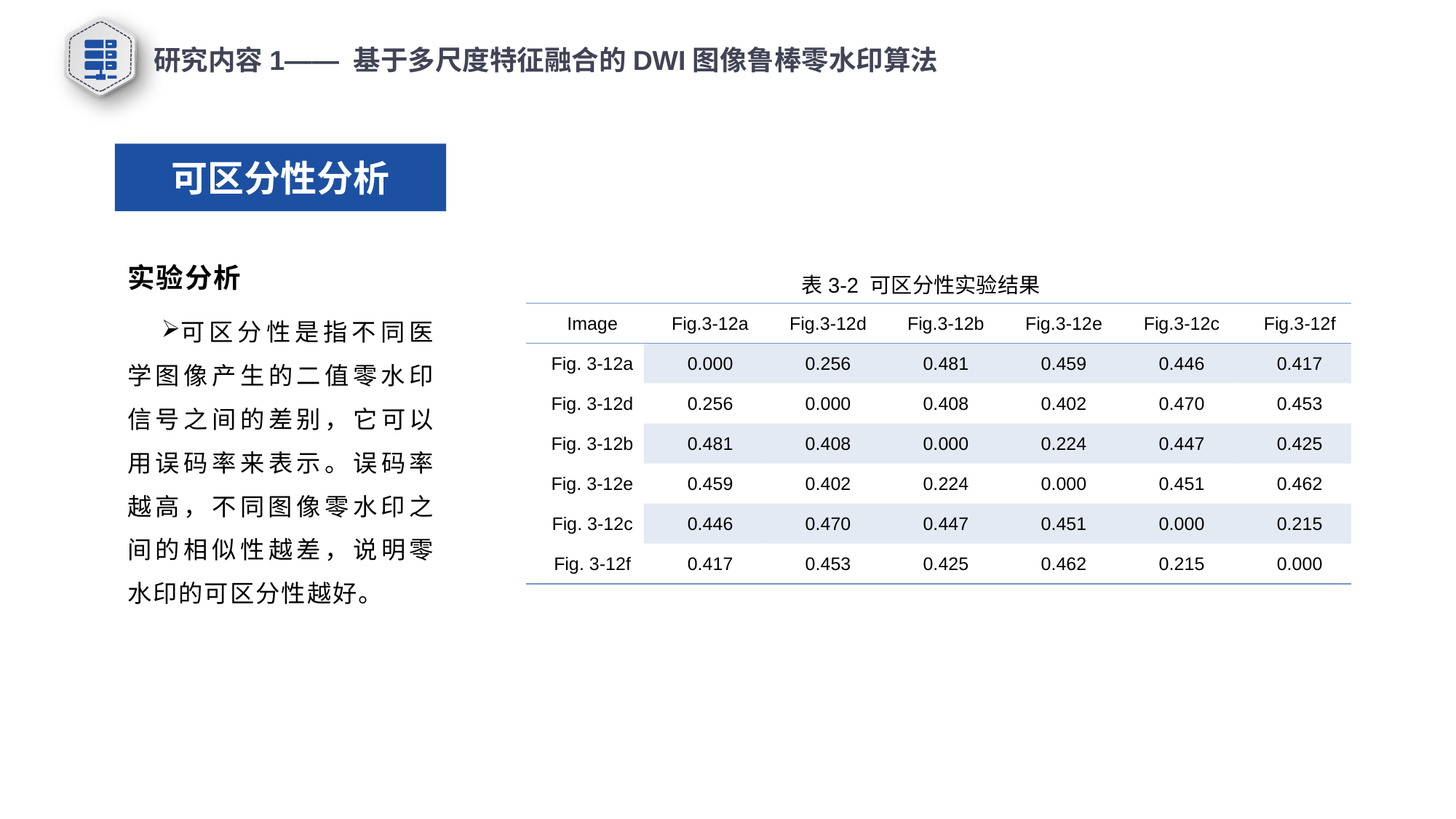

研究内容1—— 基于多尺度特征融合的DWI图像鲁棒零水印算法

可区分性分析
实验分析
可区分性是指不同医学图像产生的二值零水印信号之间的差别，它可以用误码率来表示。误码率越高，不同图像零水印之间的相似性越差，说明零水印的可区分性越好。
表3-2 可区分性实验结果
| Image | Fig.3-12a | Fig.3-12d | Fig.3-12b | Fig.3-12e | Fig.3-12c | Fig.3-12f |
| --- | --- | --- | --- | --- | --- | --- |
| Fig. 3-12a | 0.000 | 0.256 | 0.481 | 0.459 | 0.446 | 0.417 |
| Fig. 3-12d | 0.256 | 0.000 | 0.408 | 0.402 | 0.470 | 0.453 |
| Fig. 3-12b | 0.481 | 0.408 | 0.000 | 0.224 | 0.447 | 0.425 |
| Fig. 3-12e | 0.459 | 0.402 | 0.224 | 0.000 | 0.451 | 0.462 |
| Fig. 3-12c | 0.446 | 0.470 | 0.447 | 0.451 | 0.000 | 0.215 |
| Fig. 3-12f | 0.417 | 0.453 | 0.425 | 0.462 | 0.215 | 0.000 |